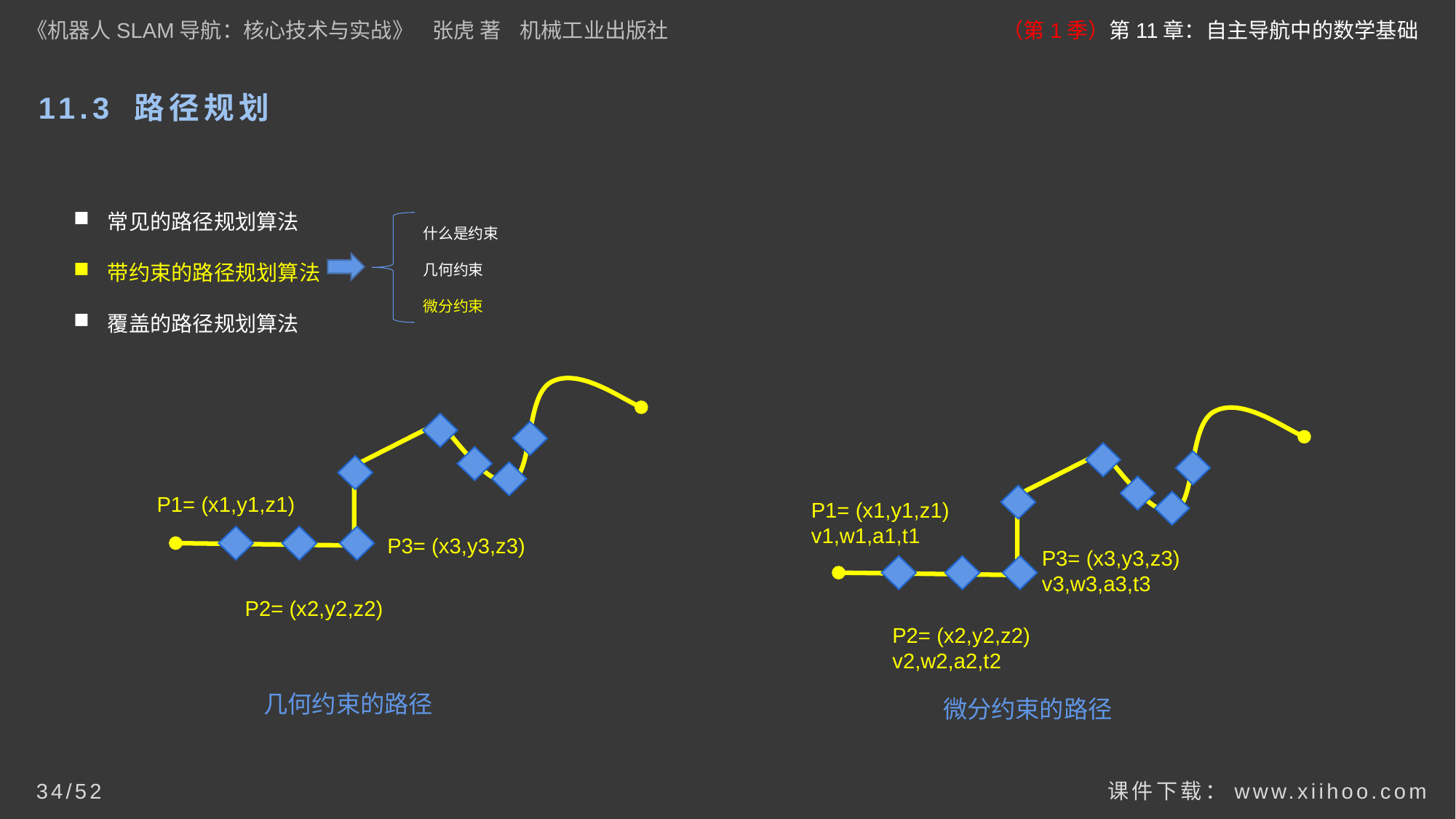

《机器人SLAM导航：核心技术与实战》    张虎 著    机械工业出版社
（第1季）第11章：自主导航中的数学基础
# 11.3 路径规划
常见的路径规划算法
带约束的路径规划算法
覆盖的路径规划算法
什么是约束
几何约束
微分约束

P1= (x1,y1,z1)

P1= (x1,y1,z1)
v1,w1,a1,t1

P3= (x3,y3,z3)
P3= (x3,y3,z3)
v3,w3,a3,t3

P2= (x2,y2,z2)
P2= (x2,y2,z2)
v2,w2,a2,t2
几何约束的路径
微分约束的路径
课件下载：www.xiihoo.com
34/52